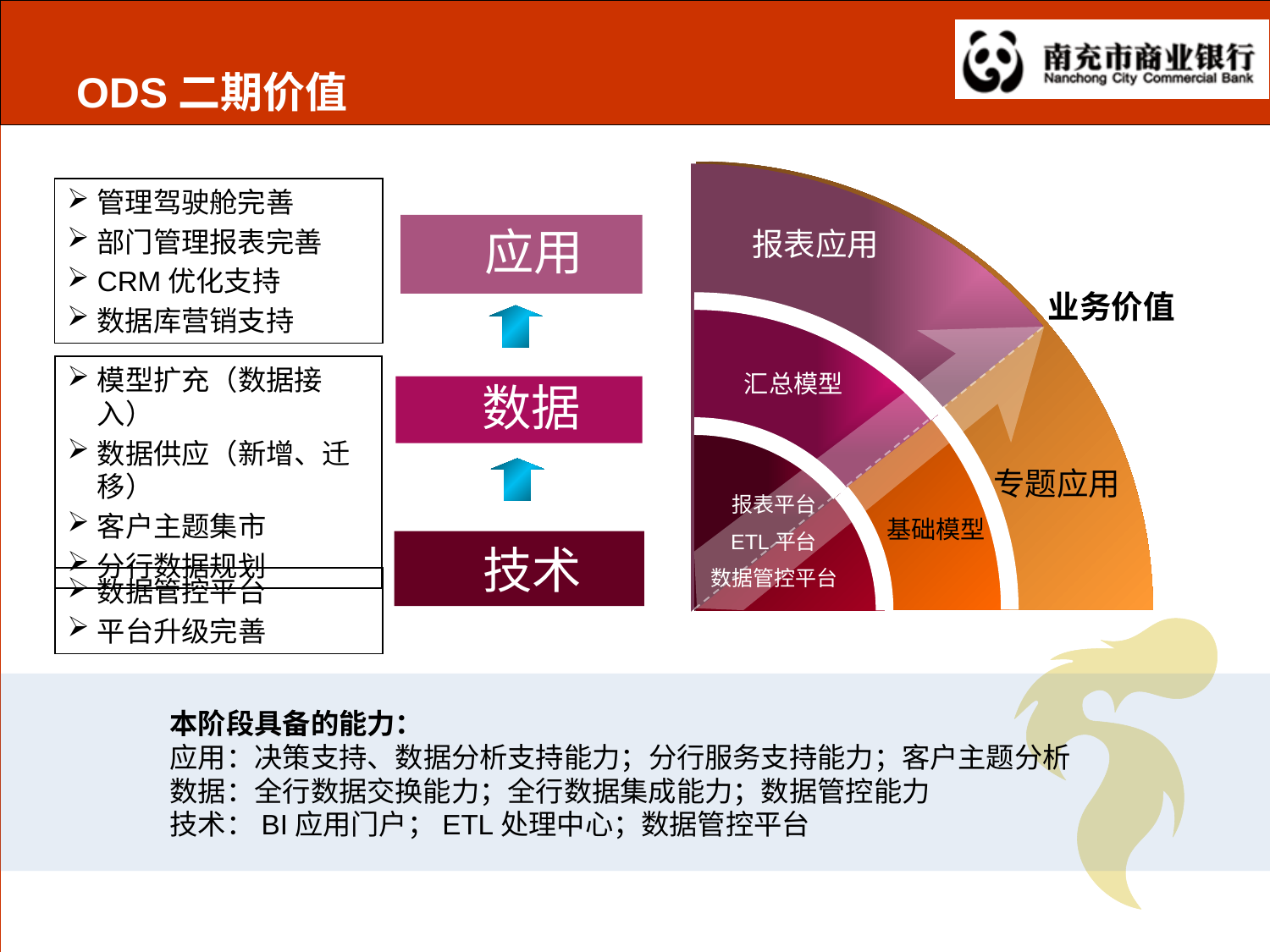

# ODS二期价值

管理驾驶舱完善
部门管理报表完善
CRM优化支持
数据库营销支持
应用
报表应用
业务价值

模型扩充（数据接入）
数据供应（新增、迁移）
客户主题集市
分行数据规划
汇总模型
数据

专题应用
报表平台
ETL平台
数据管控平台
基础模型
技术
数据管控平台
平台升级完善

本阶段具备的能力：
应用：决策支持、数据分析支持能力；分行服务支持能力；客户主题分析
数据：全行数据交换能力；全行数据集成能力；数据管控能力
技术：BI应用门户；ETL处理中心；数据管控平台